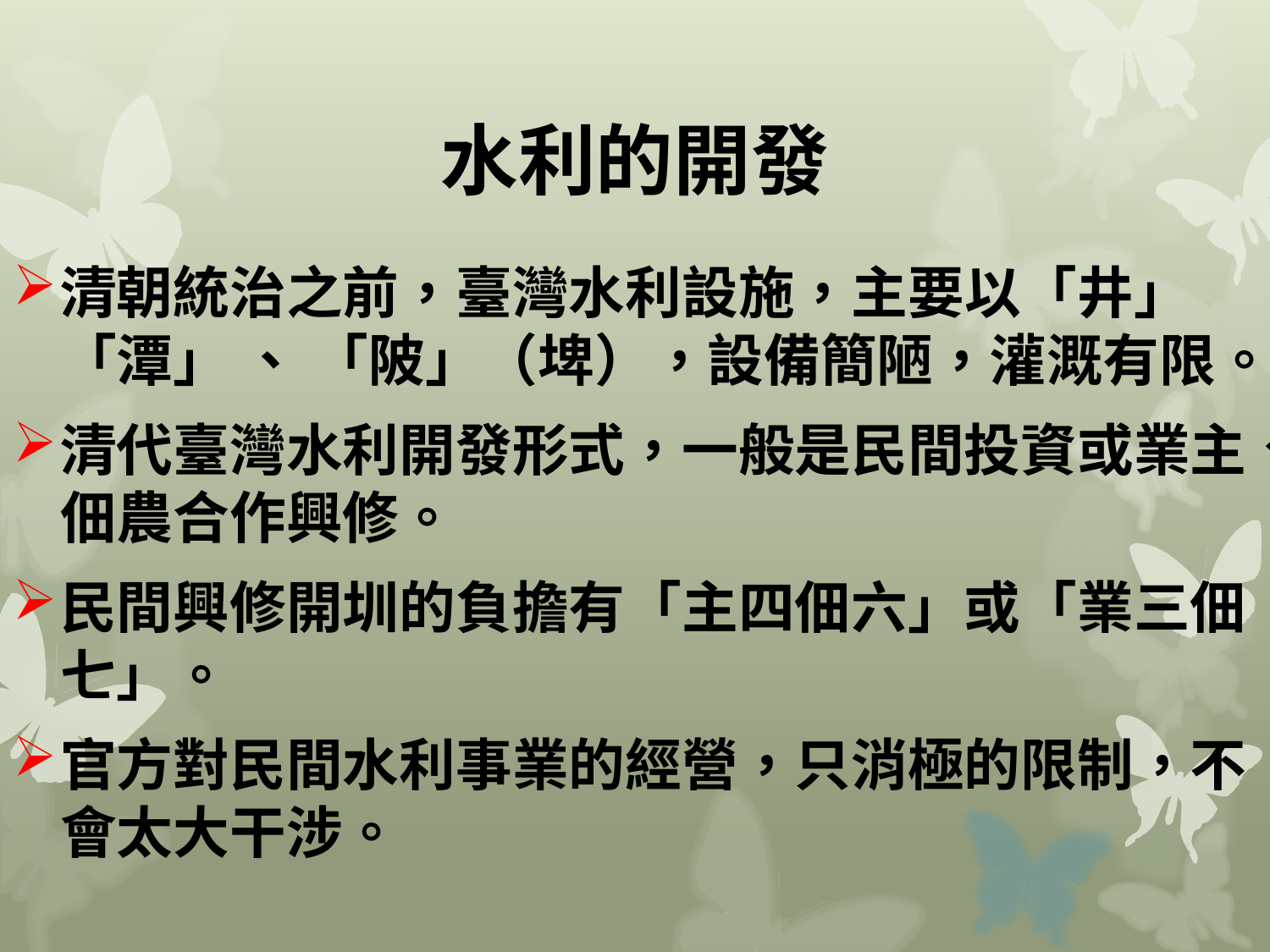

# 水利的開發
清朝統治之前，臺灣水利設施，主要以「井」 「潭」 、 「陂」（埤），設備簡陋，灌溉有限。
清代臺灣水利開發形式，一般是民間投資或業主、佃農合作興修。
民間興修開圳的負擔有「主四佃六」或「業三佃七」。
官方對民間水利事業的經營，只消極的限制，不會太大干涉。